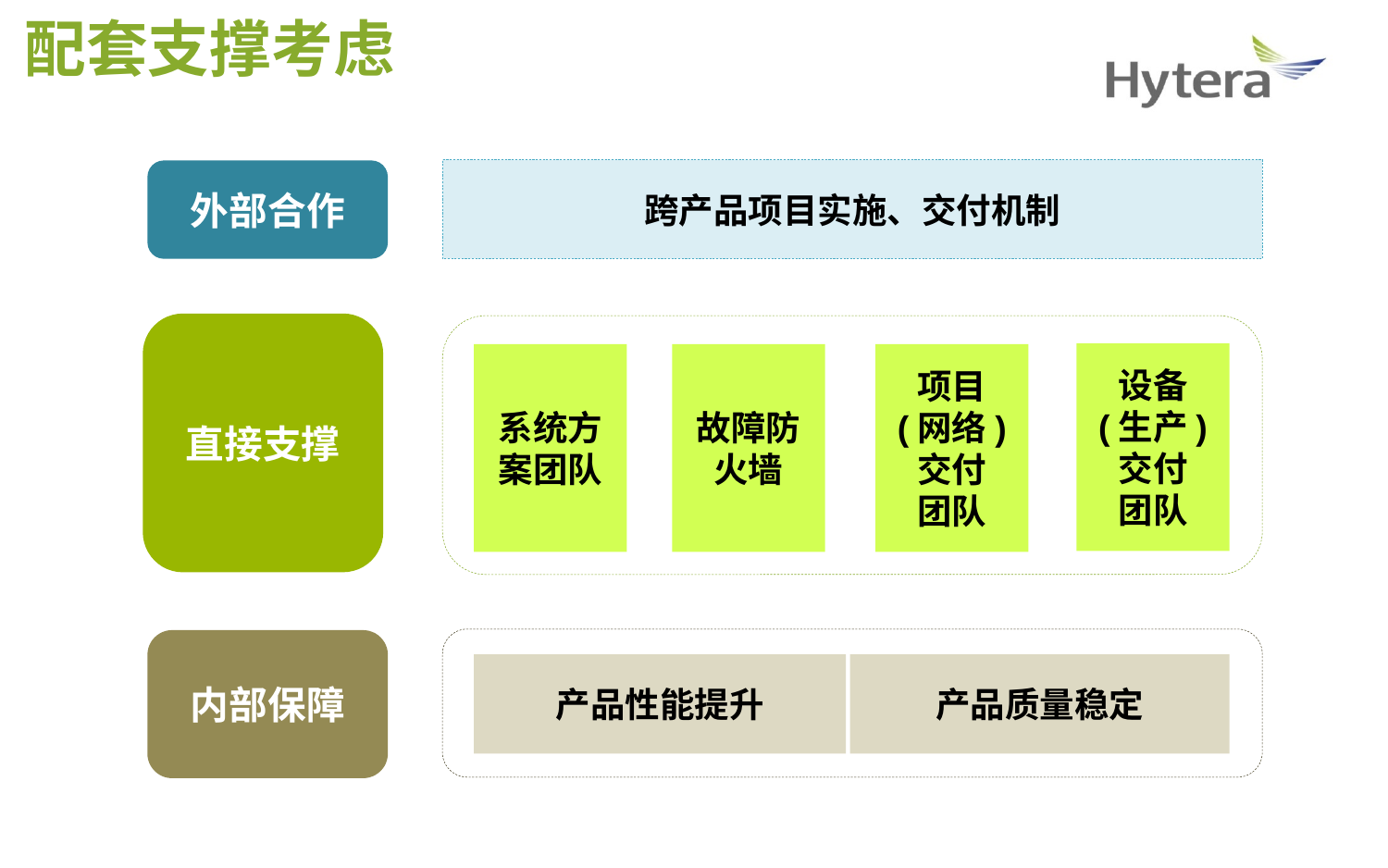

配套支撑考虑
跨产品项目实施、交付机制
外部合作
直接支撑

设备
(生产)
交付
团队
系统方案团队
故障防火墙
项目
(网络)
交付
团队
12月
9月至今

内部保障
产品性能提升
产品质量稳定